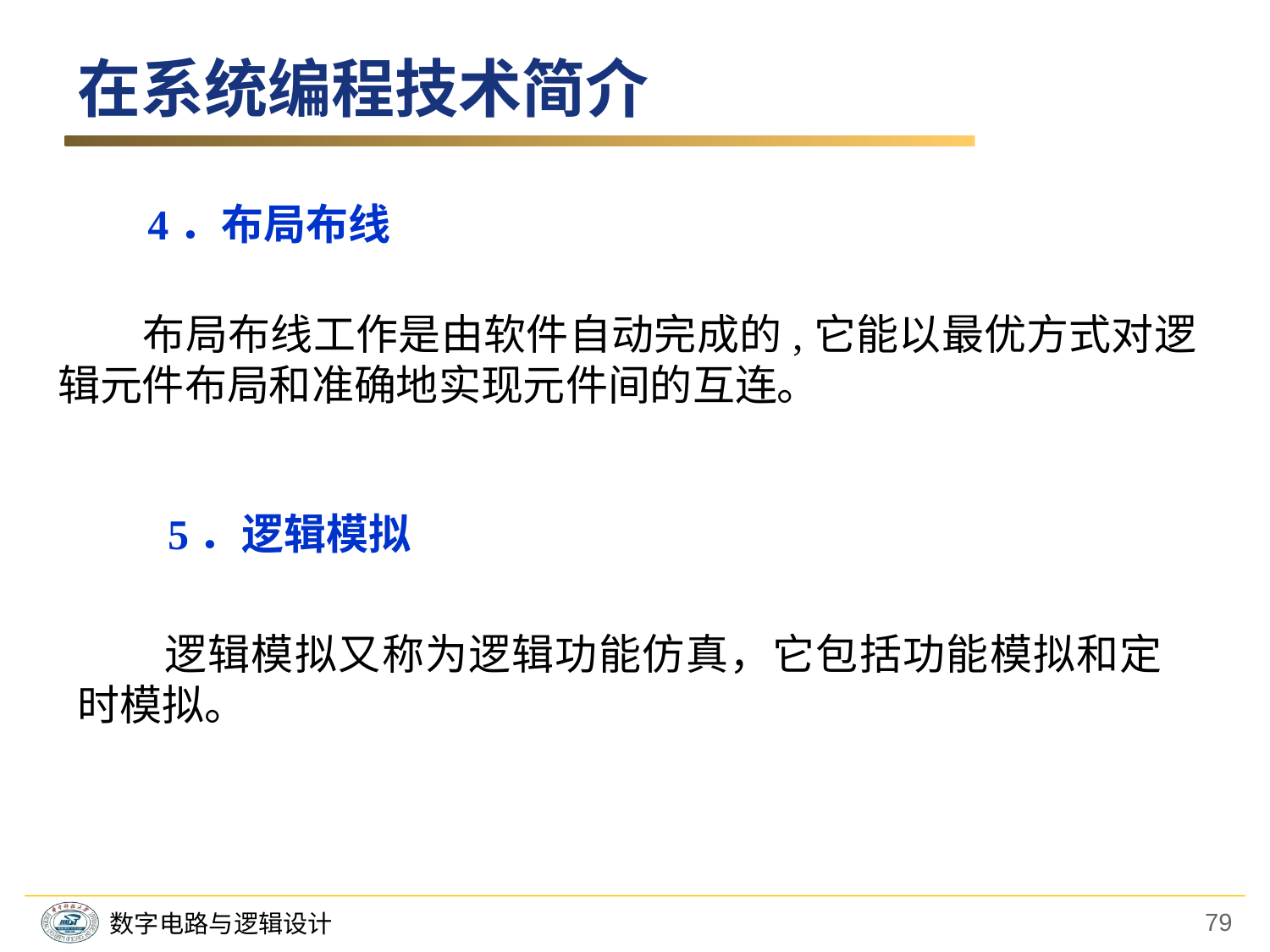

在系统编程技术简介
4．布局布线
　　布局布线工作是由软件自动完成的,它能以最优方式对逻辑元件布局和准确地实现元件间的互连。
5．逻辑模拟
　　逻辑模拟又称为逻辑功能仿真，它包括功能模拟和定时模拟。

79
数字电路与逻辑设计